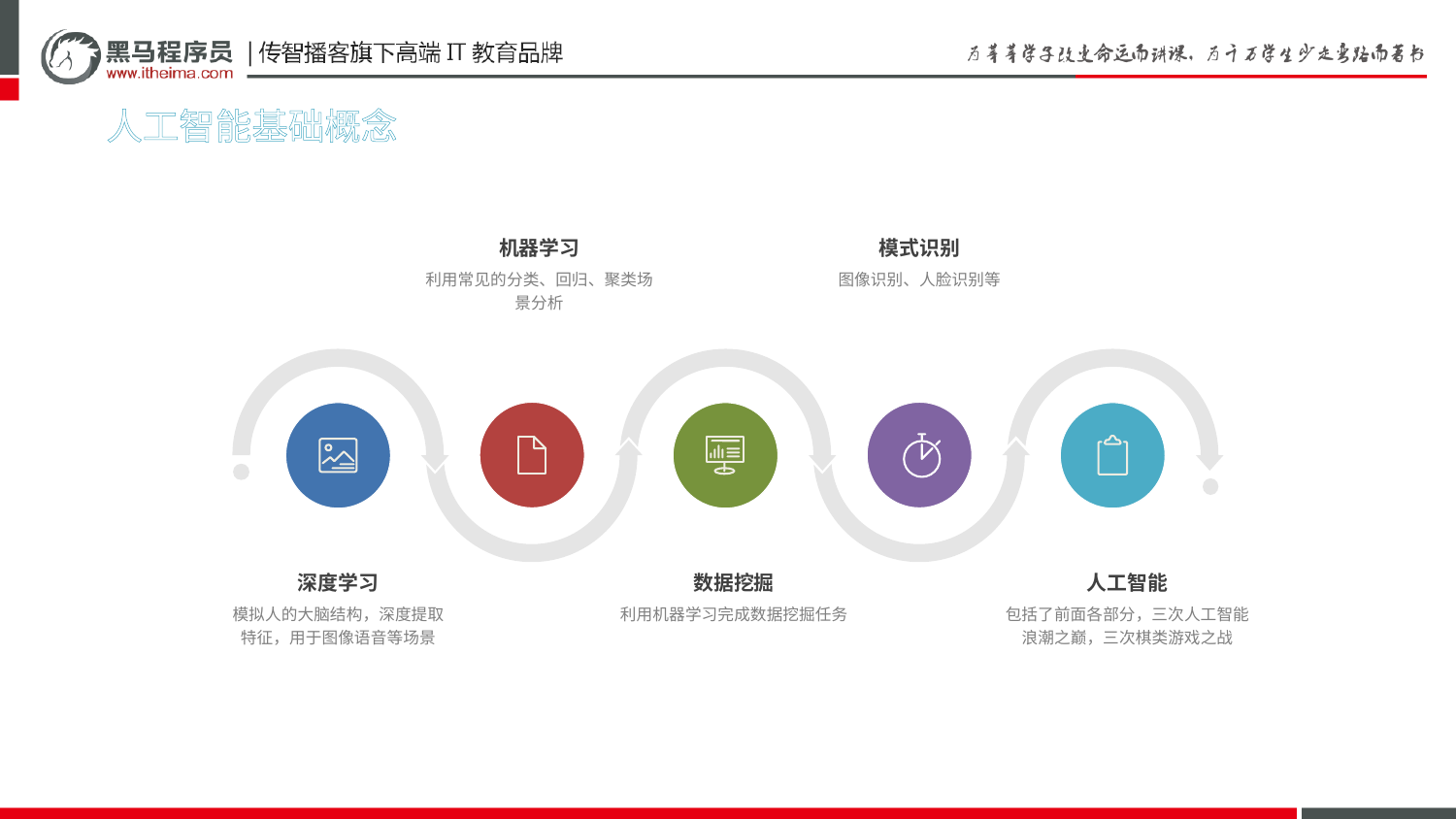

人工智能基础概念
机器学习
利用常见的分类、回归、聚类场景分析
模式识别
图像识别、人脸识别等

深度学习
模拟人的大脑结构，深度提取特征，用于图像语音等场景
数据挖掘
利用机器学习完成数据挖掘任务
人工智能
包括了前面各部分，三次人工智能浪潮之巅，三次棋类游戏之战